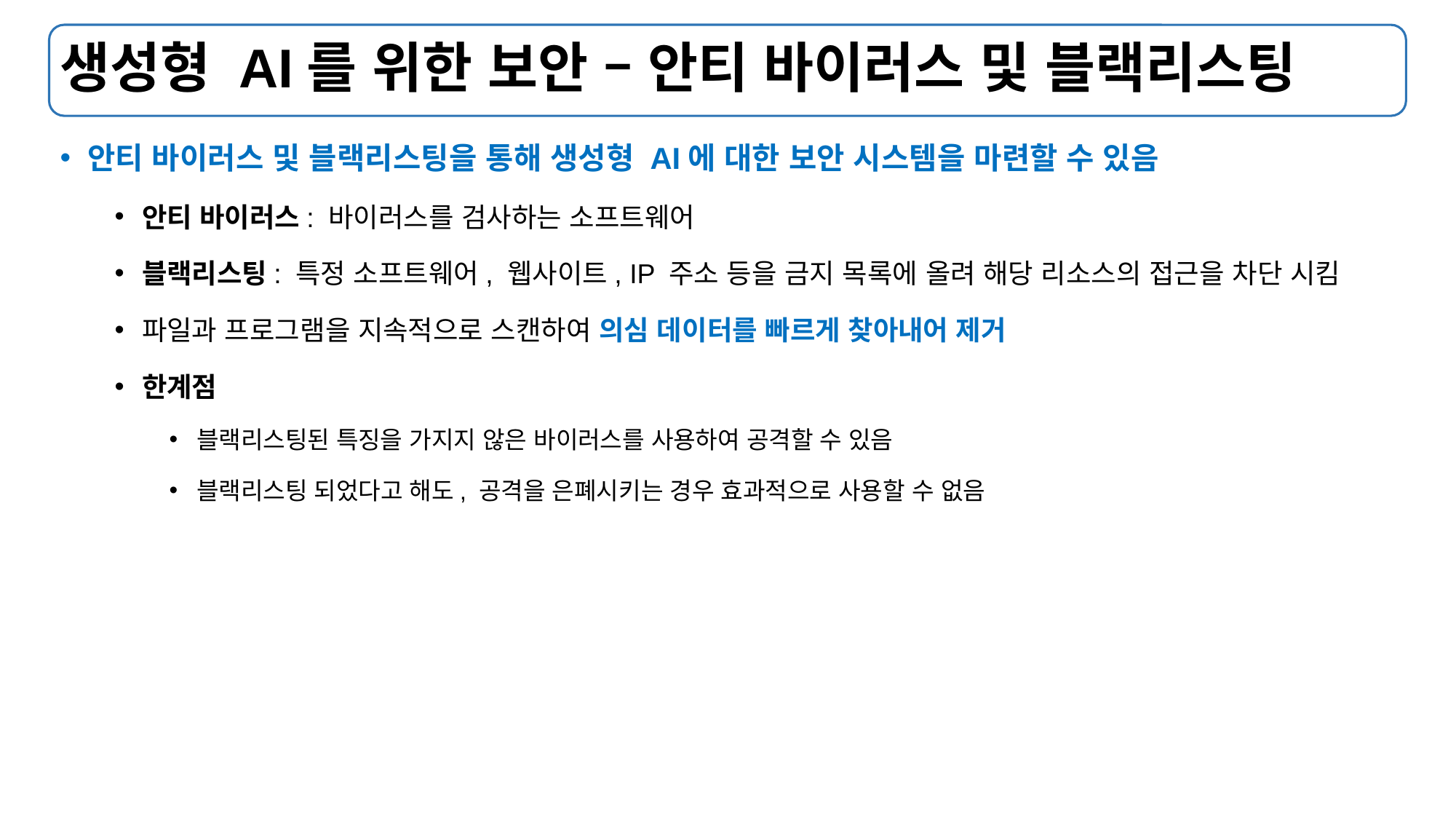

# 생성형 AI를 위한 보안 – 안티 바이러스 및 블랙리스팅
안티 바이러스 및 블랙리스팅을 통해 생성형 AI에 대한 보안 시스템을 마련할 수 있음
안티 바이러스: 바이러스를 검사하는 소프트웨어
블랙리스팅: 특정 소프트웨어, 웹사이트, IP 주소 등을 금지 목록에 올려 해당 리소스의 접근을 차단 시킴
파일과 프로그램을 지속적으로 스캔하여 의심 데이터를 빠르게 찾아내어 제거
한계점
블랙리스팅된 특징을 가지지 않은 바이러스를 사용하여 공격할 수 있음
블랙리스팅 되었다고 해도, 공격을 은폐시키는 경우 효과적으로 사용할 수 없음